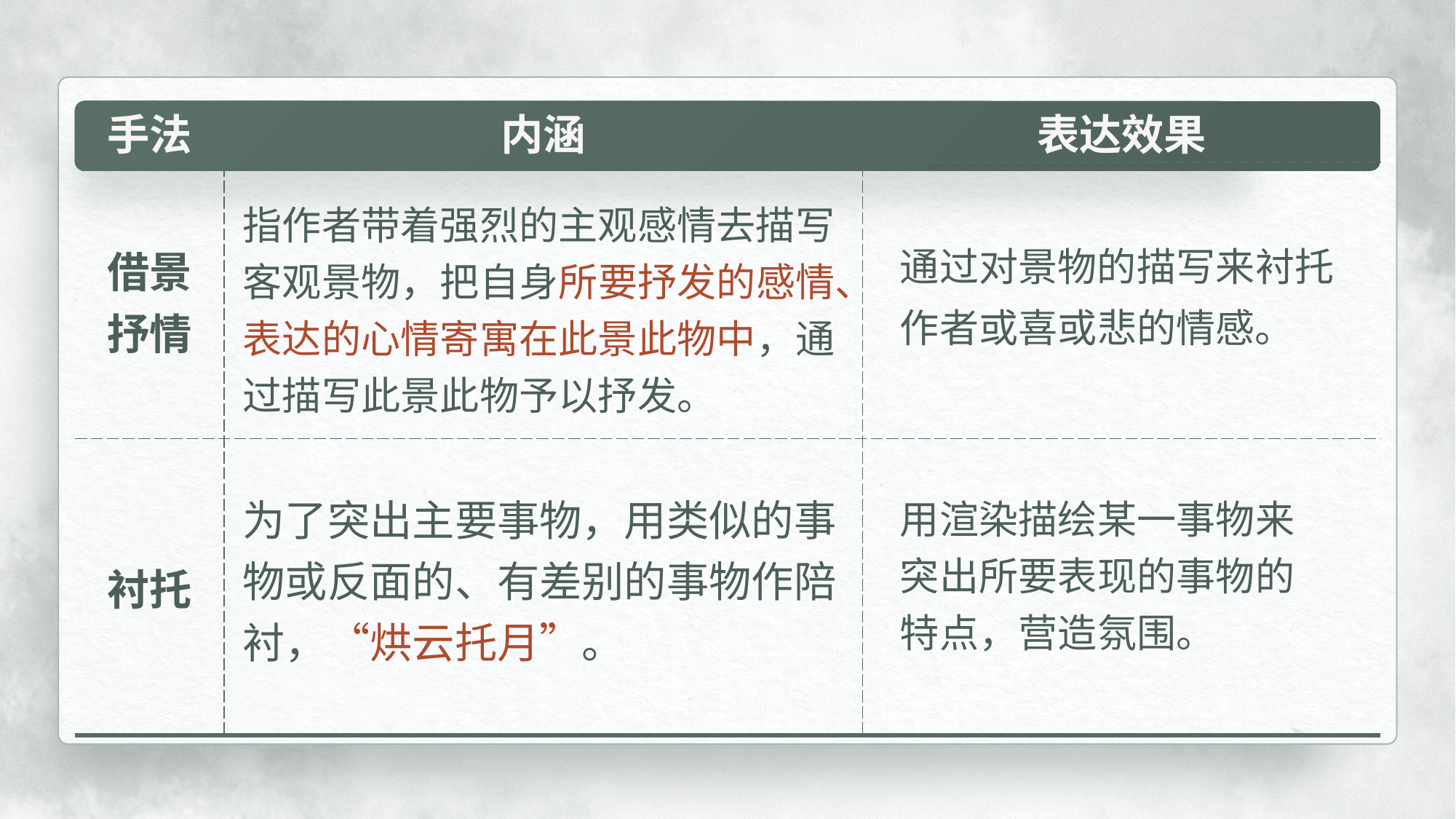

| 手法 | 内涵 | 表达效果 |
| --- | --- | --- |
| 借景 抒情 |  |  |
| 衬托 |  |  |
指作者带着强烈的主观感情去描写客观景物，把自身所要抒发的感情、表达的心情寄寓在此景此物中，通过描写此景此物予以抒发。
通过对景物的描写来衬托作者或喜或悲的情感。
为了突出主要事物，用类似的事物或反面的、有差别的事物作陪衬，“烘云托月”。
用渲染描绘某一事物来突出所要表现的事物的特点，营造氛围。